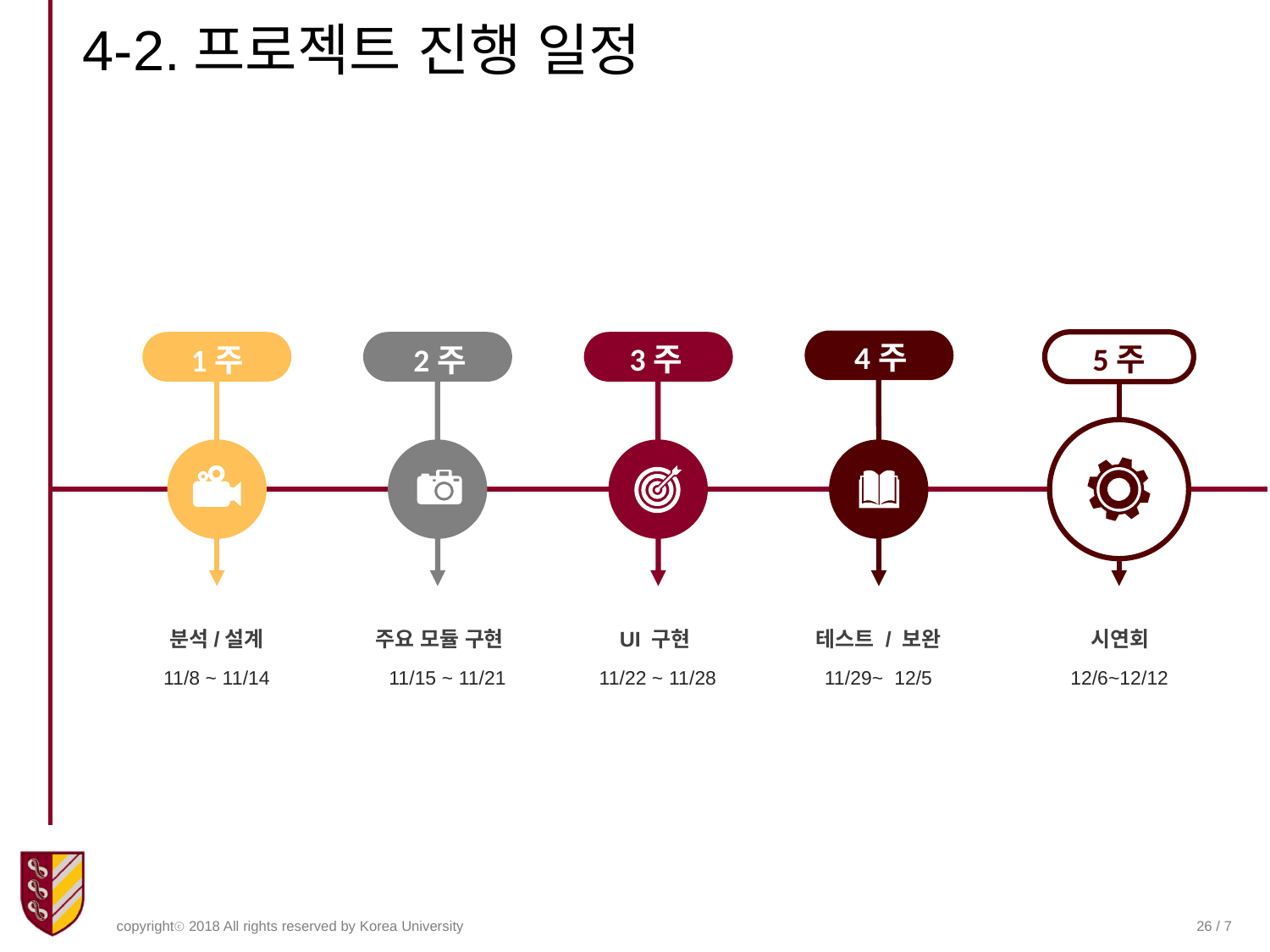

4-2.프로젝트 진행 일정

4주

5주

1주

2주

3주

테스트 / 보완
11/29~  12/5
분석/설계
11/8 ~ 11/14
주요 모듈 구현
11/15 ~ 11/21
UI 구현
11/22 ~ 11/28
시연회
12/6~12/12